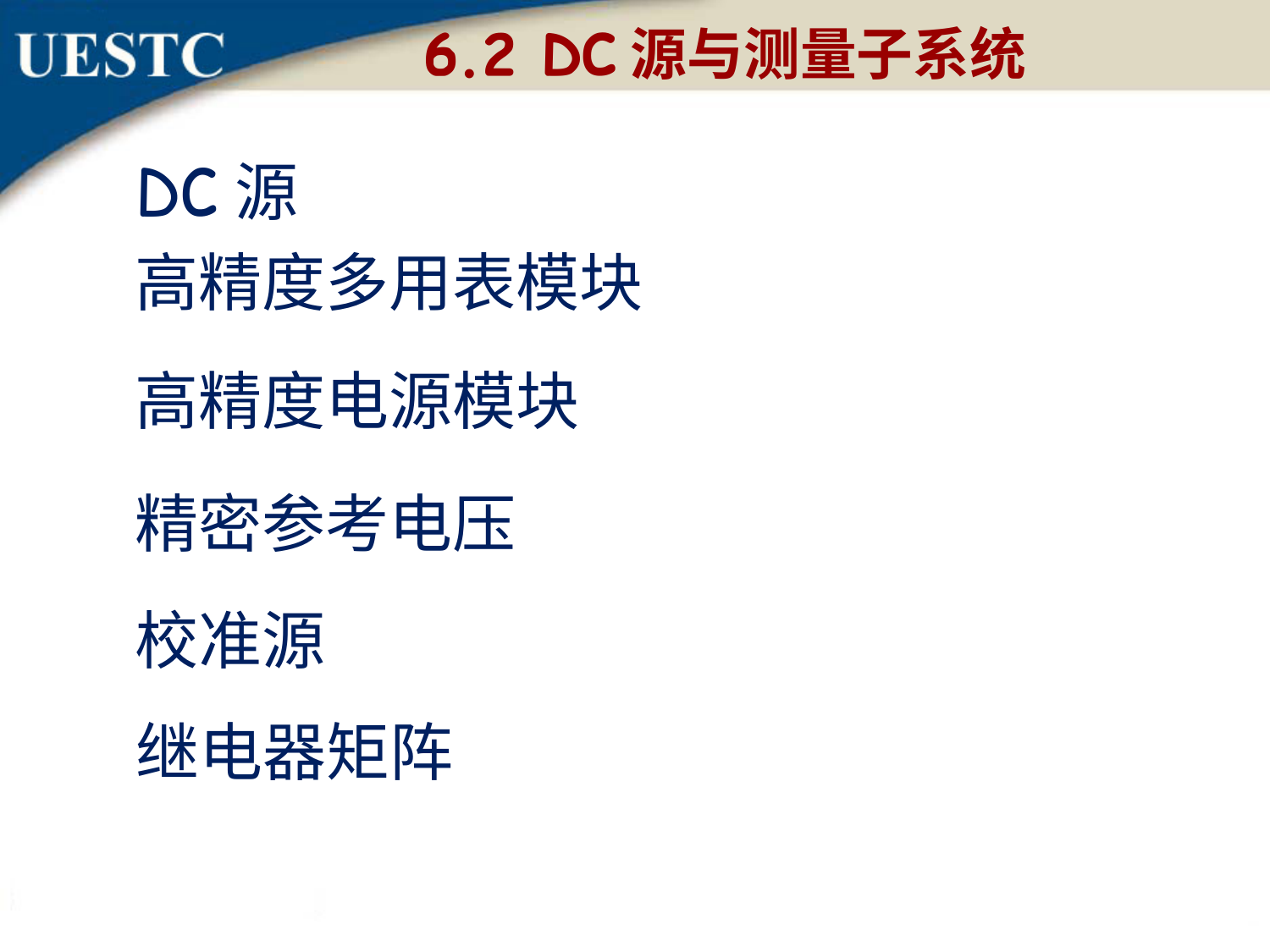

6.2 DC源与测量子系统
DC源
高精度多用表模块
高精度电源模块
精密参考电压
校准源
继电器矩阵